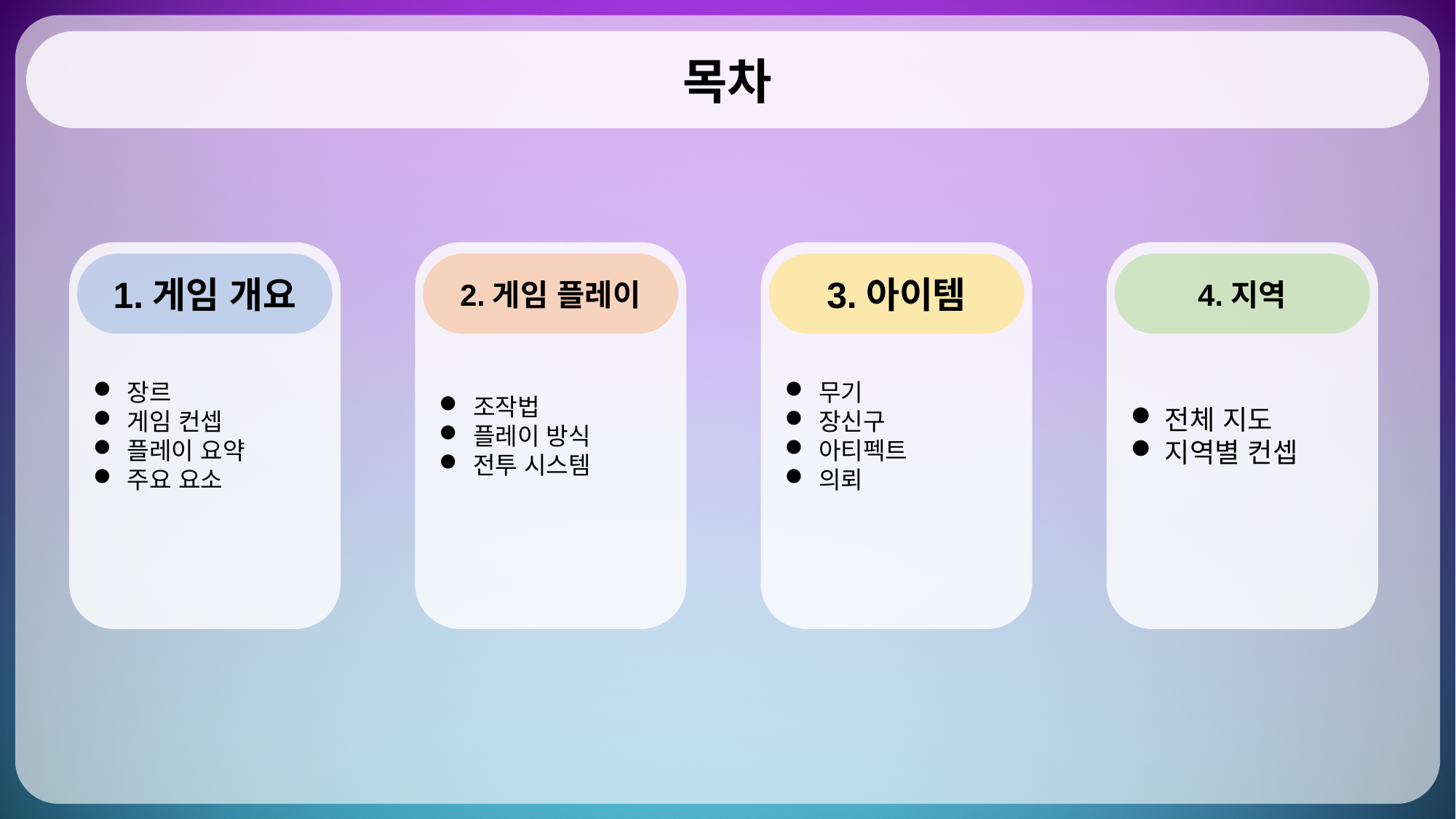

목차
장르
게임 컨셉
플레이 요약
주요 요소
1.게임 개요
조작법
플레이 방식
전투 시스템
2.게임 플레이
무기
장신구
아티펙트
의뢰
3.아이템
전체 지도
지역별 컨셉
4.지역